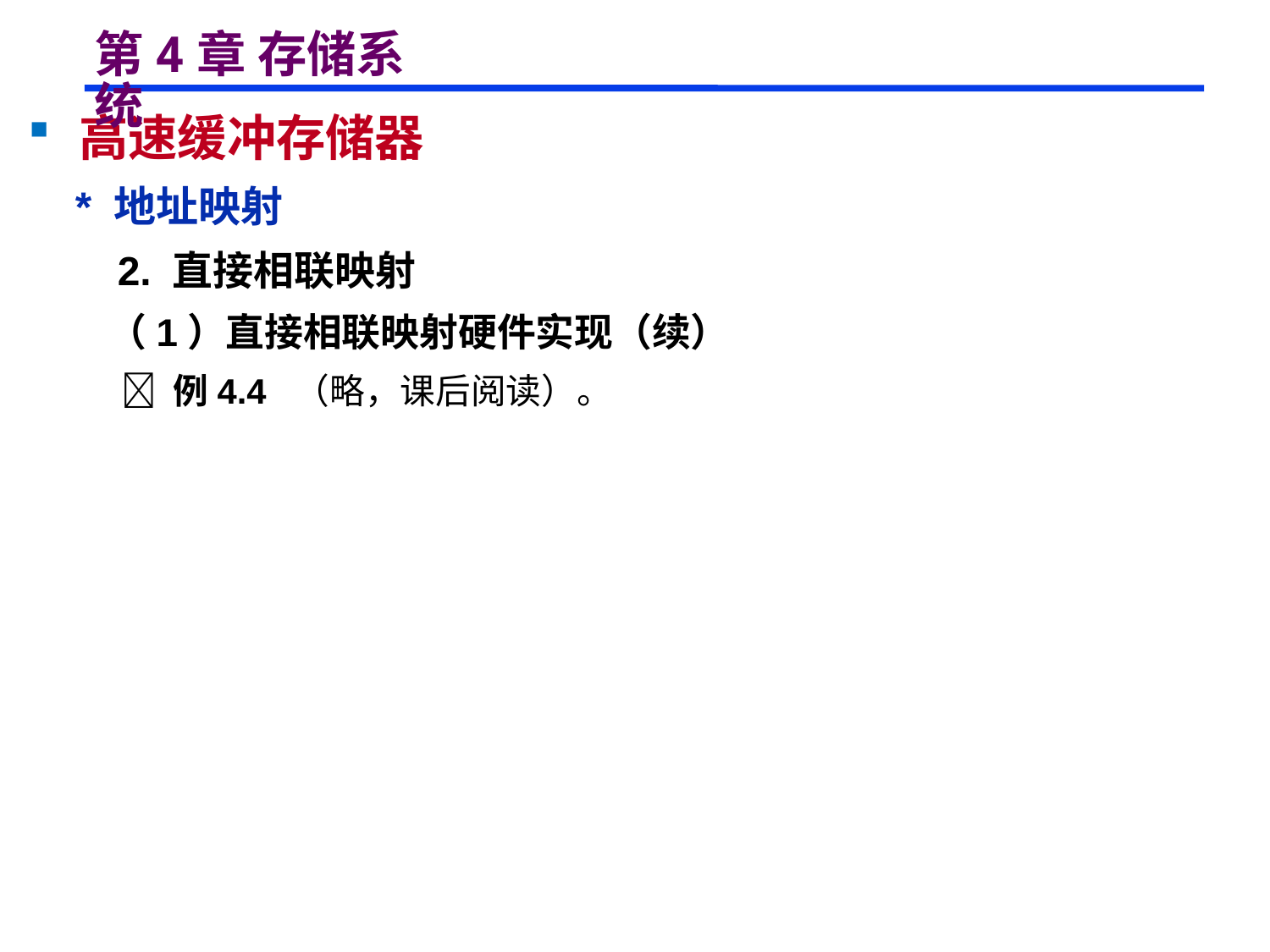

# 第4章 存储系统
 高速缓冲存储器
    * 地址映射
        2. 直接相联映射
        （1）直接相联映射硬件实现（续）
            ♦ 例4.4  （略，课后阅读）。